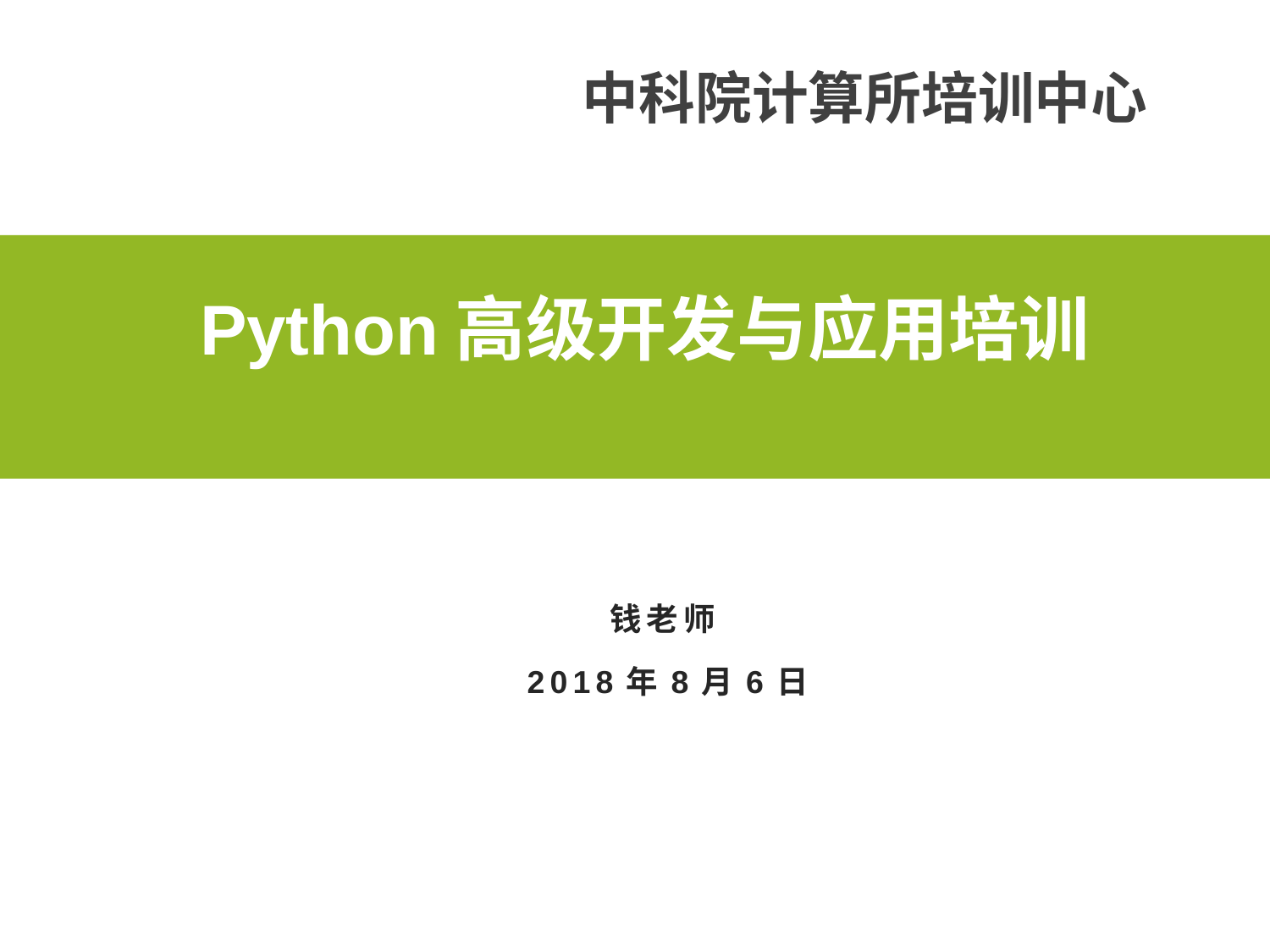

中科院计算所培训中心

Python高级开发与应用培训
我们毕业啦
其实是答辩的标题地方
钱老师
2018年8月6日